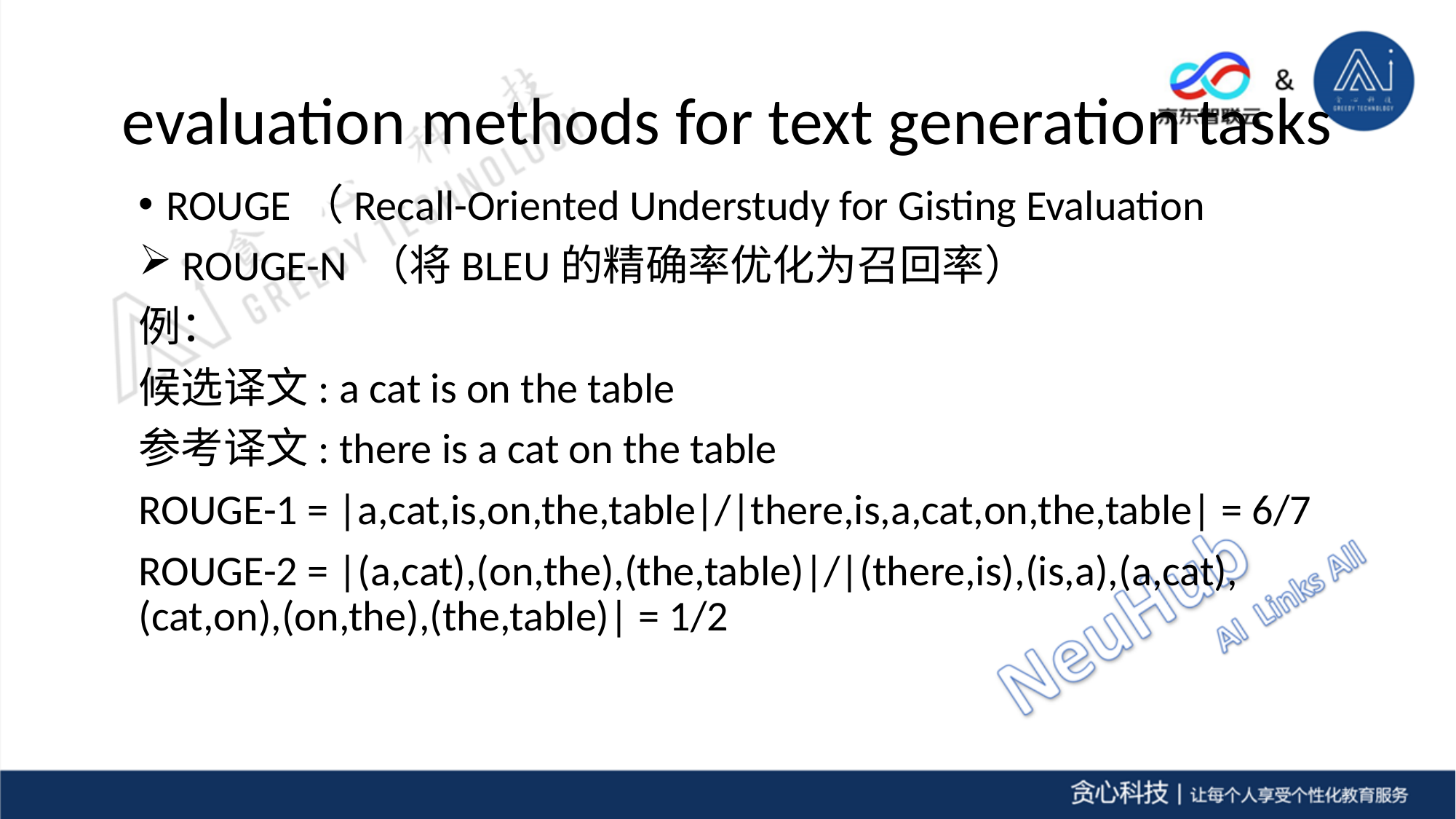

# evaluation methods for text generation tasks
ROUGE（Recall-Oriented Understudy for Gisting Evaluation
 ROUGE-N （将BLEU的精确率优化为召回率）
例：
候选译文: a cat is on the table
参考译文: there is a cat on the table
ROUGE-1 = |a,cat,is,on,the,table|/|there,is,a,cat,on,the,table| = 6/7
ROUGE-2 = |(a,cat),(on,the),(the,table)|/|(there,is),(is,a),(a,cat),(cat,on),(on,the),(the,table)| = 1/2

26